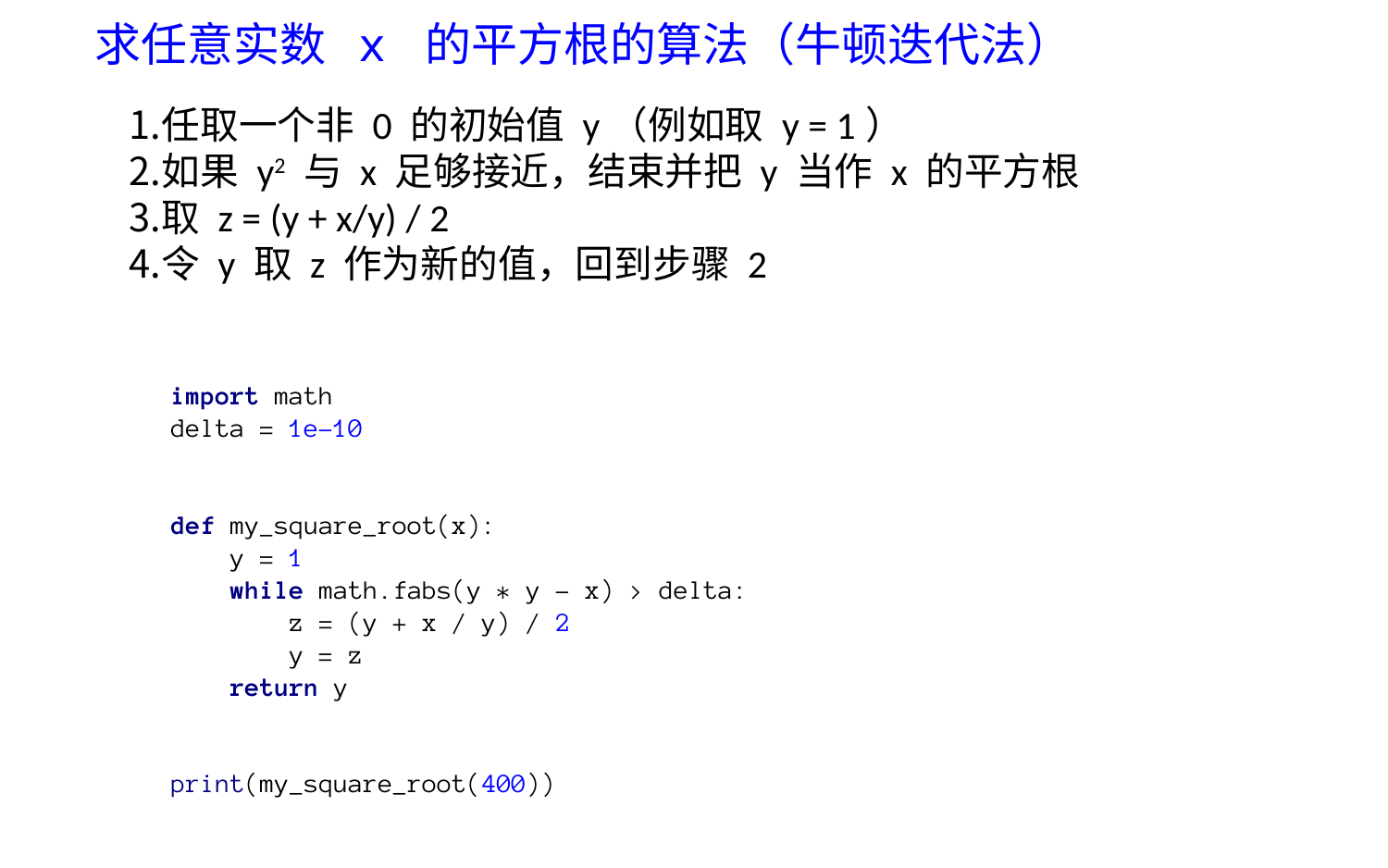

求任意实数  x 的平方根的算法（牛顿迭代法）
任取一个非 0 的初始值 y（例如取 y = 1）
如果 y2 与 x 足够接近，结束并把 y 当作 x 的平方根
取 z = (y + x/y) / 2
令 y 取 z 作为新的值，回到步骤 2
import math
delta = 1e-10
def my_square_root(x):
    y = 1
    while math.fabs(y * y - x) > delta:
        z = (y + x / y) / 2
        y = z
    return y
print(my_square_root(400))
67